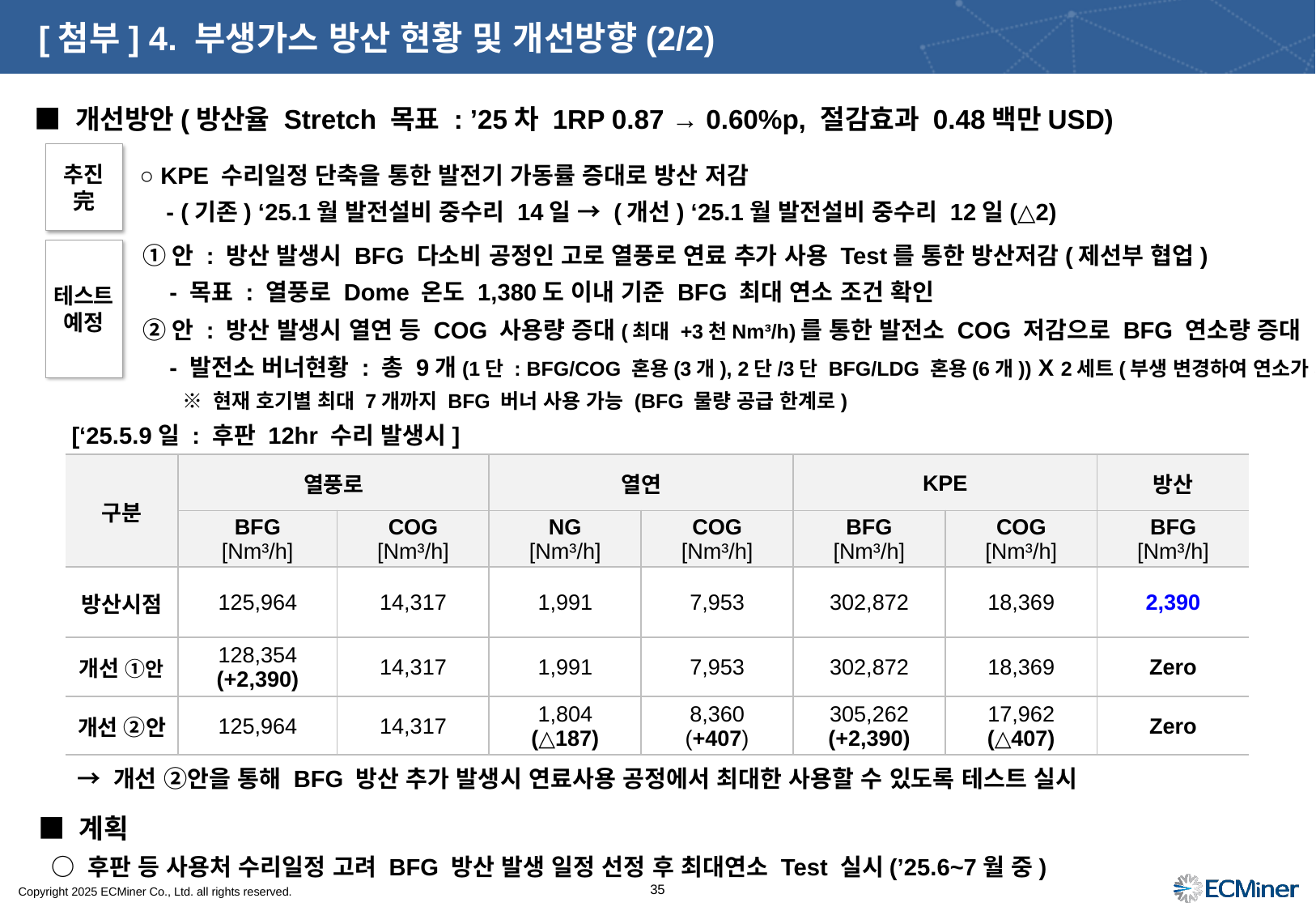

# [첨부] 4. 부생가스 방산 현황 및 개선방향(2/2)
■ 개선방안(방산율 Stretch 목표 : ’25차 1RP 0.87 → 0.60%p, 절감효과 0.48백만USD)
추진
完
 ○ KPE 수리일정 단축을 통한 발전기 가동률 증대로 방산 저감
     - (기존) ‘25.1월 발전설비 중수리 14일 → (개선) ‘25.1월 발전설비 중수리 12일(△2)
①안 : 방산 발생시 BFG 다소비 공정인 고로 열풍로 연료 추가 사용 Test를 통한 방산저감(제선부 협업)
    - 목표 : 열풍로 Dome 온도 1,380도 이내 기준 BFG 최대 연소 조건 확인
테스트
예정
②안 : 방산 발생시 열연 등 COG 사용량 증대(최대 +3천Nm³/h)를 통한 발전소 COG 저감으로 BFG 연소량 증대
    - 발전소 버너현황 : 총 9개(1단 : BFG/COG 혼용(3개), 2단/3단 BFG/LDG 혼용(6개)) X 2세트(부생 변경하여 연소가 가능)
       ※ 현재 호기별 최대 7개까지 BFG 버너 사용 가능 (BFG 물량 공급 한계로)
[‘25.5.9일 : 후판 12hr 수리 발생시]
| 구분 | 열풍로 |  | 열연 |  | KPE |  | 방산 |
| --- | --- | --- | --- | --- | --- | --- | --- |
|  | BFG [Nm³/h] | COG [Nm³/h] | NG [Nm³/h] | COG [Nm³/h] | BFG [Nm³/h] | COG [Nm³/h] | BFG [Nm³/h] |
| 방산시점 | 125,964 | 14,317 | 1,991 | 7,953 | 302,872 | 18,369 | 2,390 |
| 개선 ①안 | 128,354 (+2,390) | 14,317 | 1,991 | 7,953 | 302,872 | 18,369 | Zero |
| 개선 ②안 | 125,964 | 14,317 | 1,804 (△187) | 8,360 (+407) | 305,262 (+2,390) | 17,962 (△407) | Zero |
→ 개선 ②안을 통해 BFG 방산 추가 발생시 연료사용 공정에서 최대한 사용할 수 있도록 테스트 실시
■ 계획
  ○ 후판 등 사용처 수리일정 고려 BFG 방산 발생 일정 선정 후 최대연소 Test 실시(’25.6~7월 중)